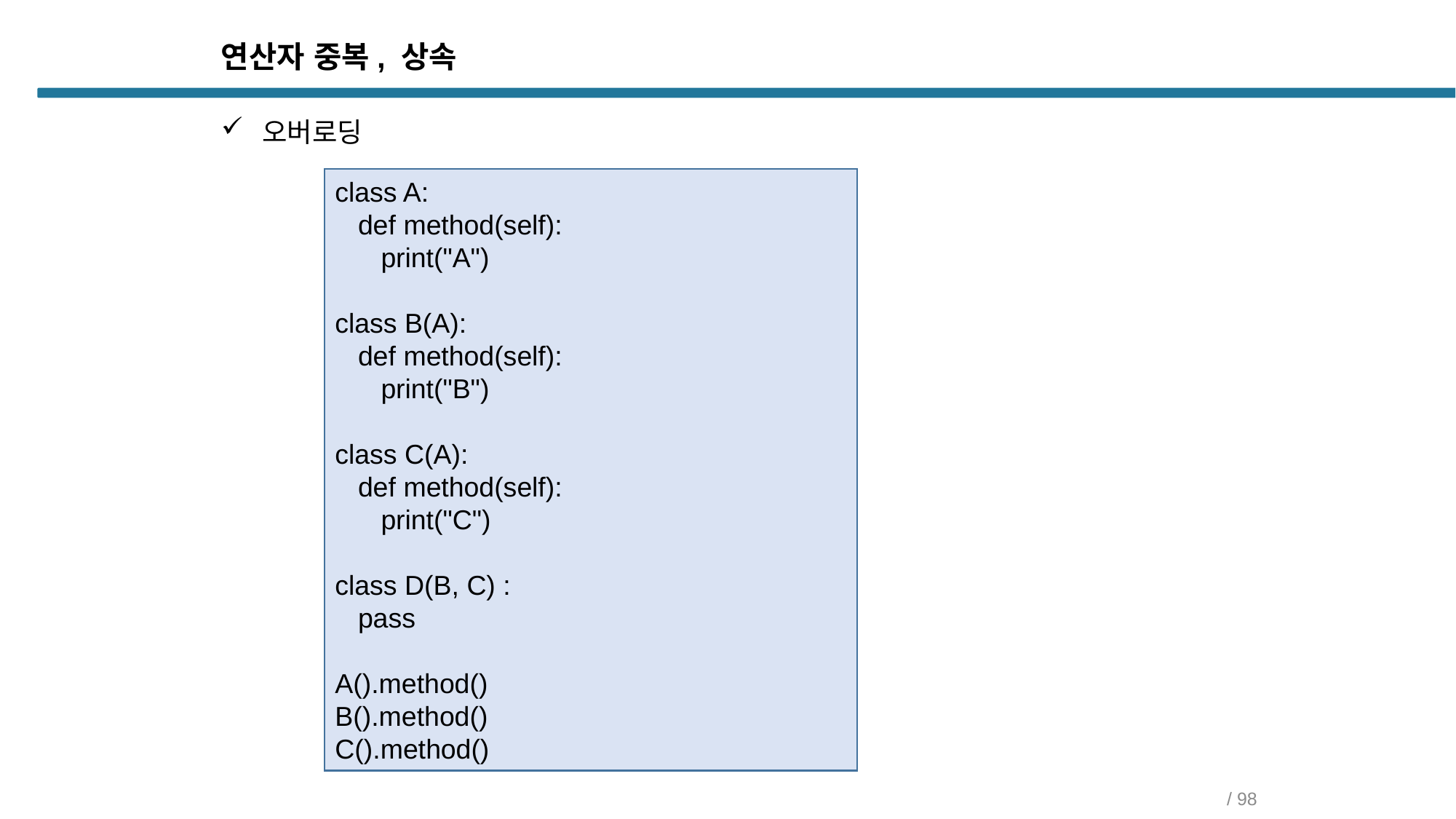

연산자 중복, 상속
오버로딩

class A:
   def method(self):
      print("A")

class B(A):
   def method(self):
      print("B")

class C(A):
   def method(self):
      print("C")

class D(B, C) :
   pass

A().method()
B().method()
C().method()
/ 98